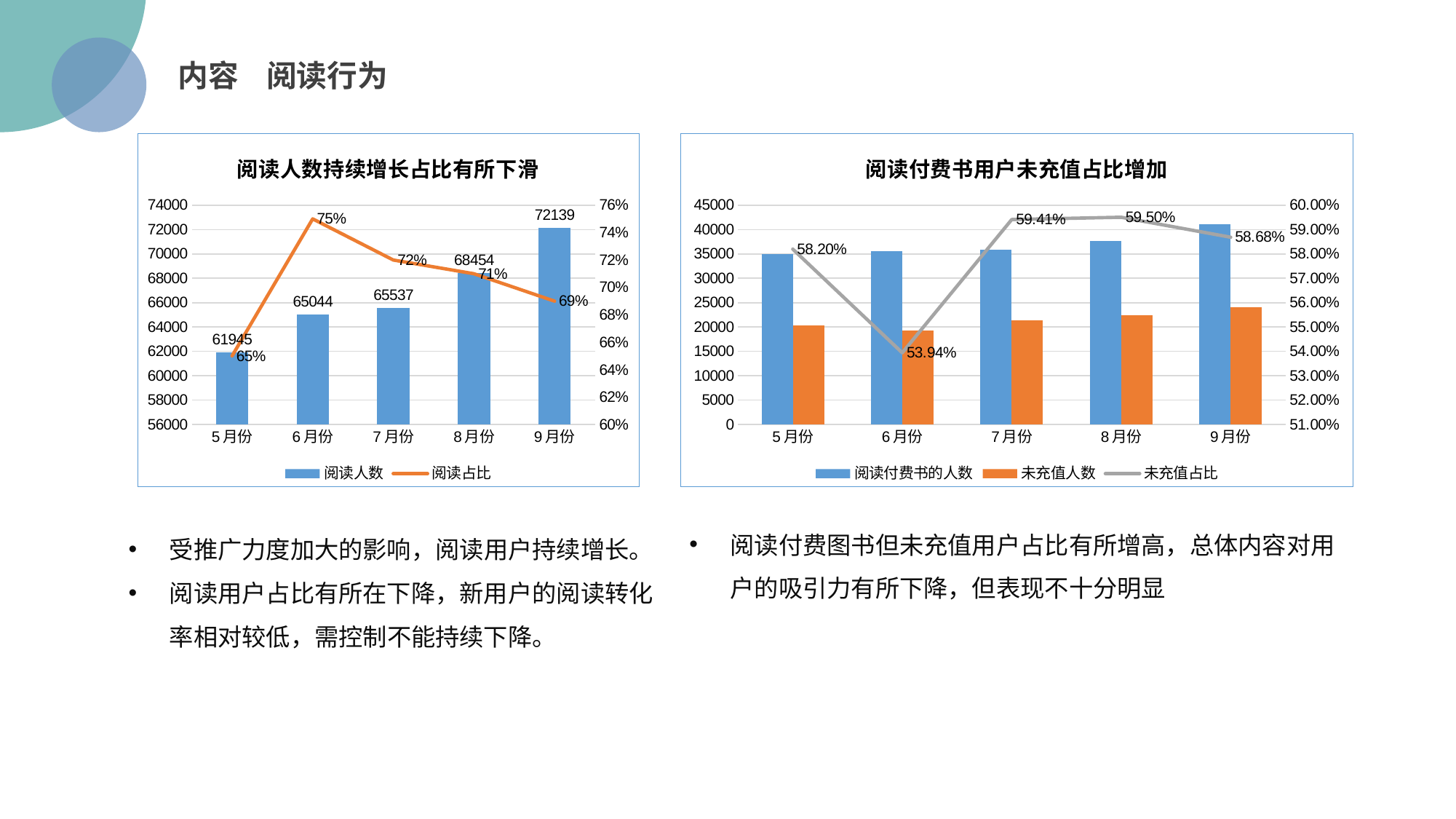

内容    阅读行为

### Chart: 阅读人数持续增长占比有所下滑

| Category | 阅读人数 | 阅读占比 |
|---|---|---|
| 5月份 | 61945.0 | 0.65 |
| 6月份 | 65044.0 | 0.75 |
| 7月份 | 65537.0 | 0.72 |
| 8月份 | 68454.0 | 0.71 |
| 9月份 | 72139.0 | 0.69 |

### Chart: 阅读付费书用户未充值占比增加

| Category | 阅读付费书的人数 | 未充值人数 | 未充值占比 |
|---|---|---|---|
| 5月份 | 34993.0 | 20365.0 | 0.5819735375646558 |
| 6月份 | 35624.0 | 19216.0 | 0.5394116326072311 |
| 7月份 | 35899.0 | 21328.0 | 0.5941112565809633 |
| 8月份 | 37646.0 | 22401.0 | 0.5950432980927589 |
| 9月份 | 41081.0 | 24108.0 | 0.5868406319222998 |
阅读付费图书但未充值用户占比有所增高，总体内容对用户的吸引力有所下降，但表现不十分明显
受推广力度加大的影响，阅读用户持续增长。
阅读用户占比有所在下降，新用户的阅读转化率相对较低，需控制不能持续下降。